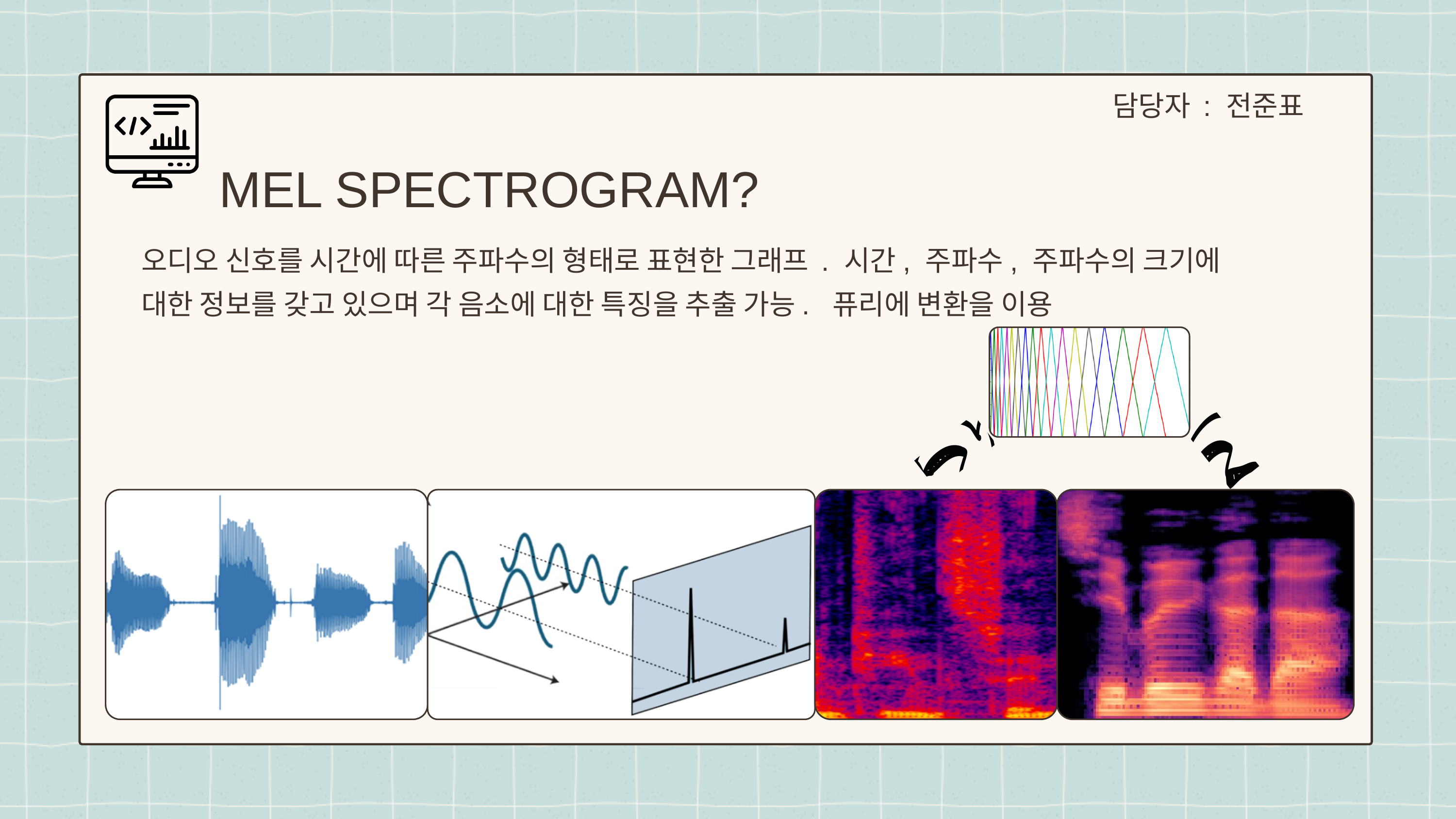

담당자 : 전준표

MEL SPECTROGRAM?
오디오 신호를 시간에 따른 주파수의 형태로 표현한 그래프 . 시간, 주파수, 주파수의 크기에 대한 정보를 갖고 있으며 각 음소에 대한 특징을 추출 가능.  퓨리에 변환을 이용